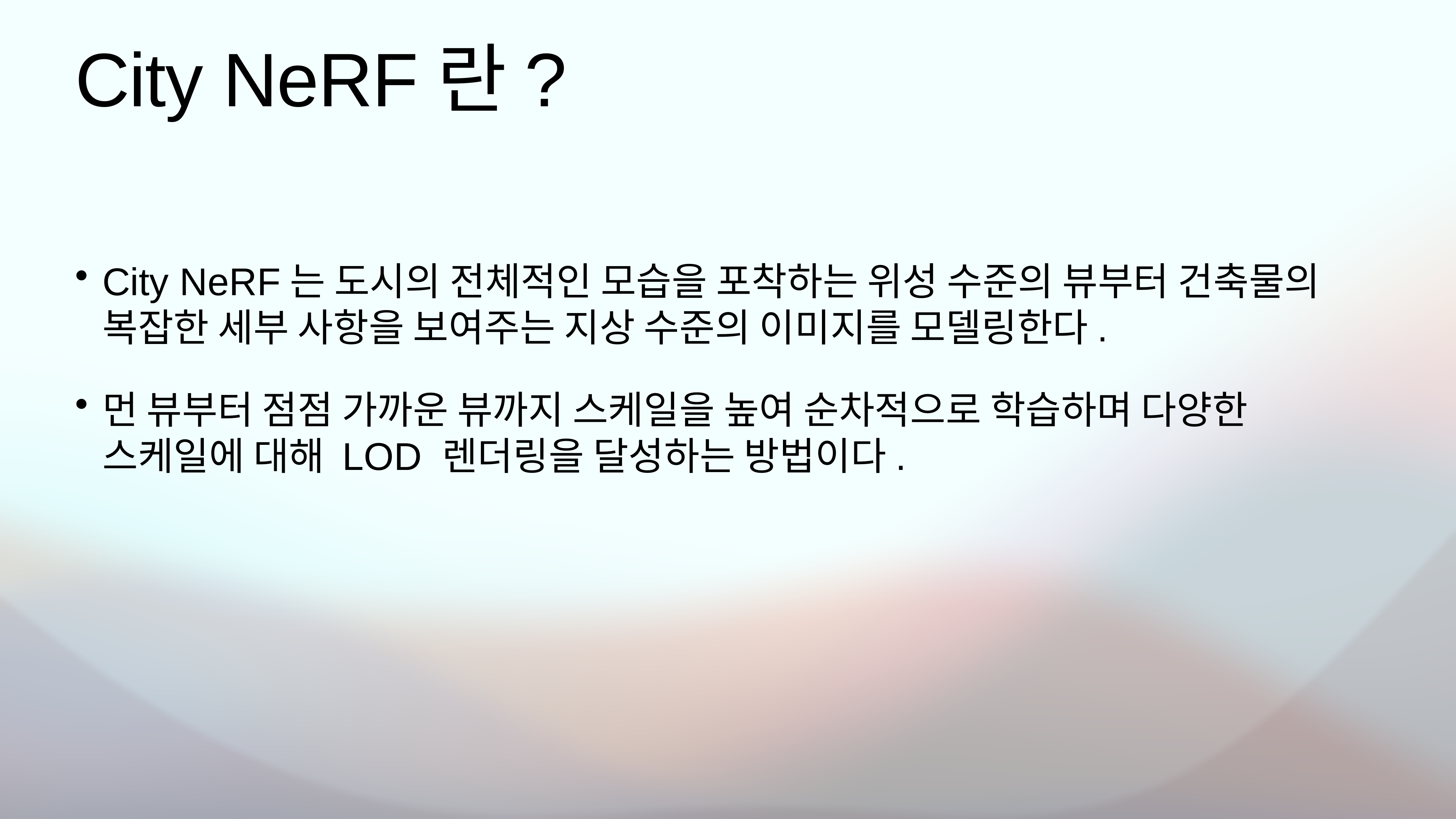

# City NeRF란?

City NeRF는 도시의 전체적인 모습을 포착하는 위성 수준의 뷰부터 건축물의 복잡한 세부 사항을 보여주는 지상 수준의 이미지를 모델링한다.
먼 뷰부터 점점 가까운 뷰까지 스케일을 높여 순차적으로 학습하며 다양한 스케일에 대해 LOD 렌더링을 달성하는 방법이다.